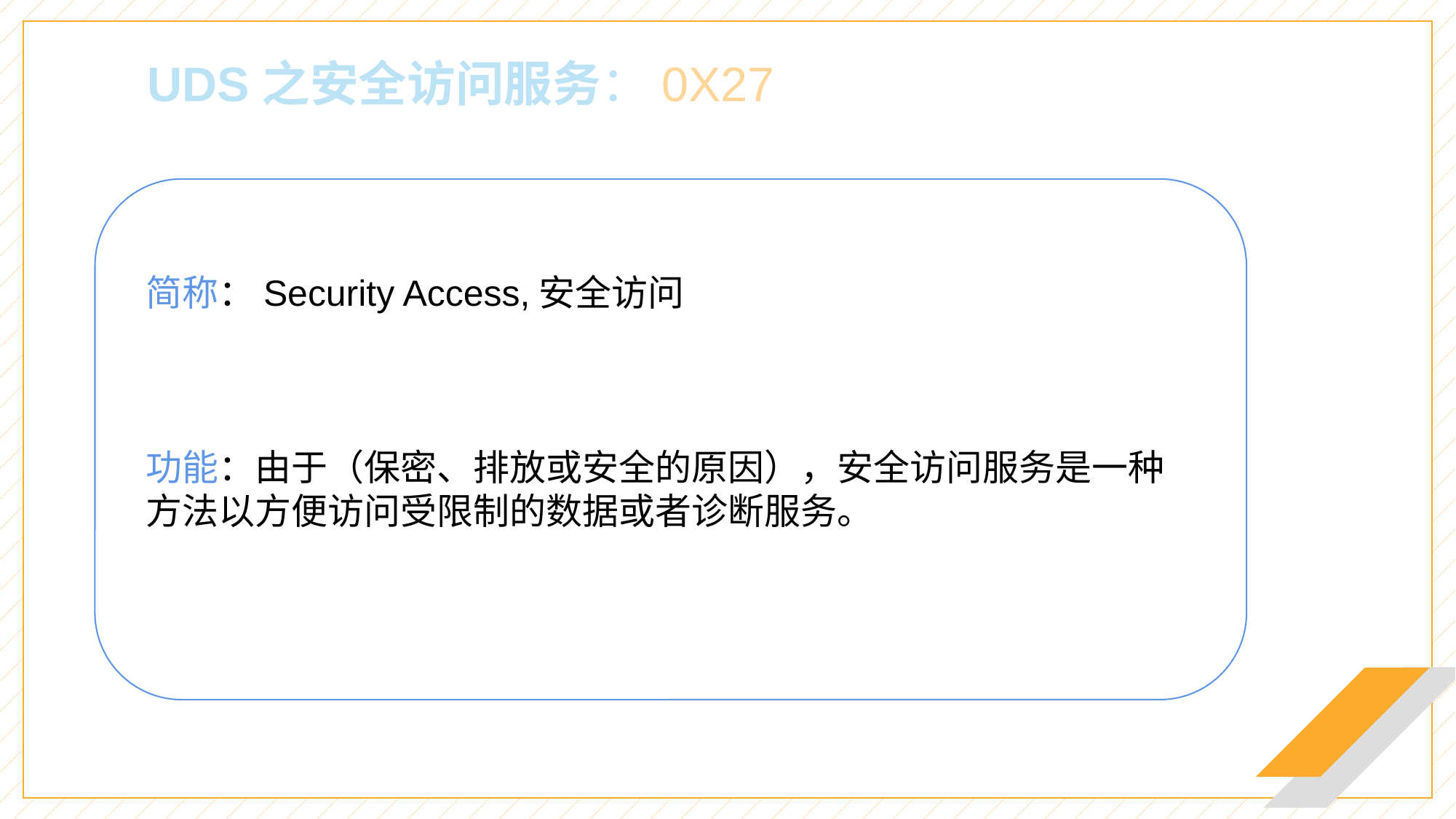

UDS之安全访问服务：0X27

简称：Security Access,安全访问

功能：由于（保密、排放或安全的原因），安全访问服务是一种方法以方便访问受限制的数据或者诊断服务。